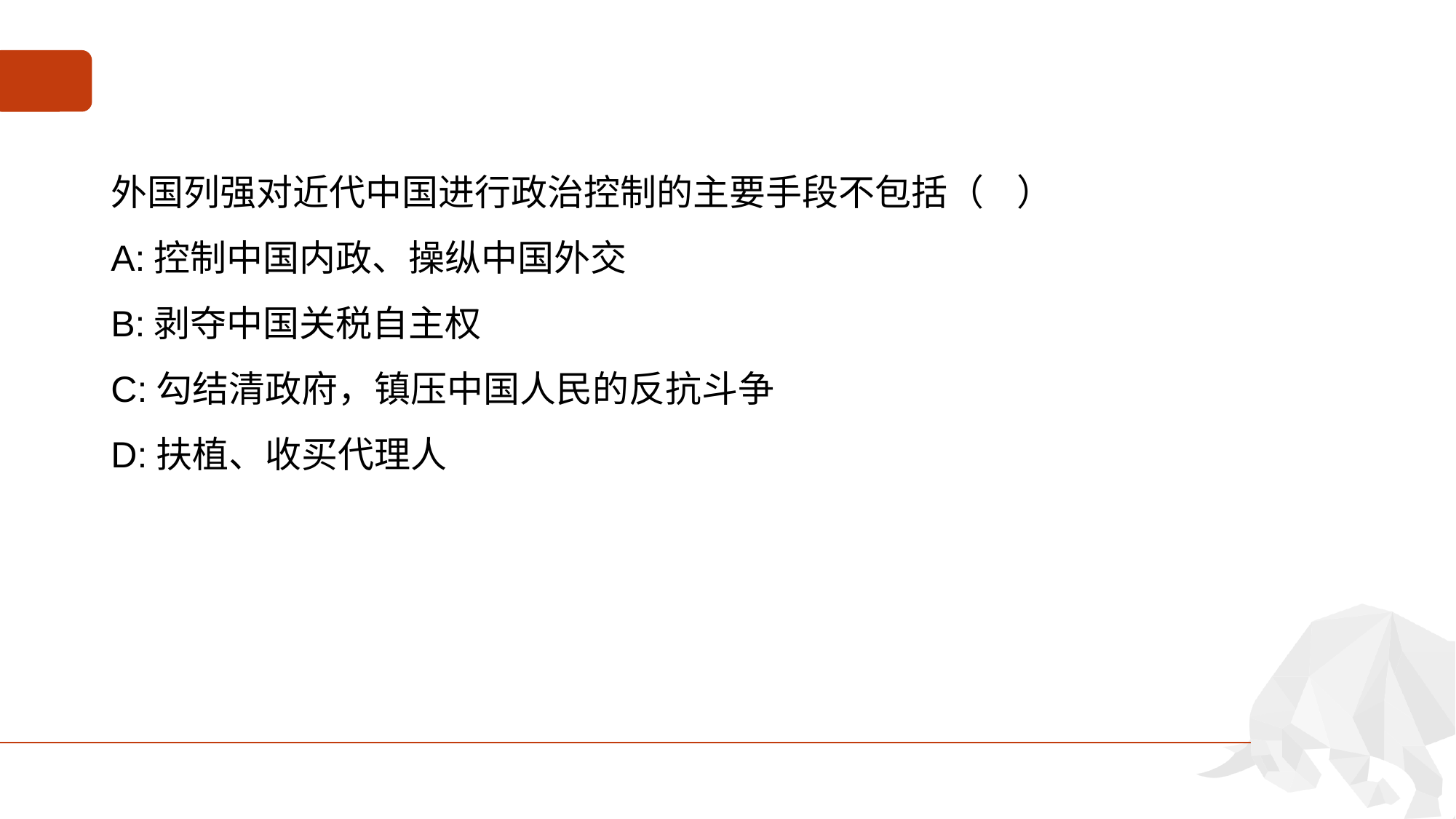

#
外国列强对近代中国进行政治控制的主要手段不包括（    ）
A:控制中国内政、操纵中国外交
B:剥夺中国关税自主权
C:勾结清政府，镇压中国人民的反抗斗争
D:扶植、收买代理人